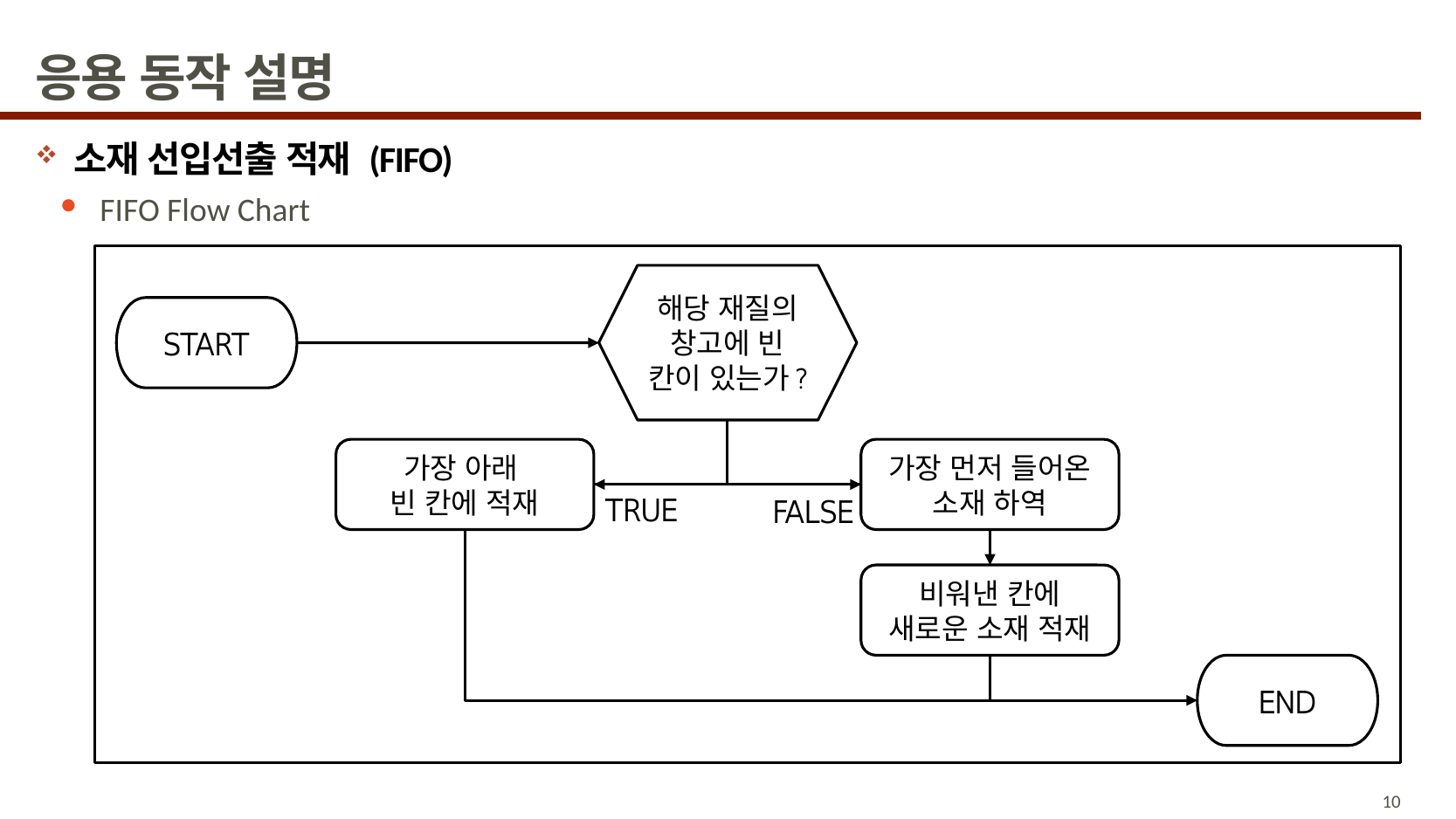

# 응용 동작 설명
소재 선입선출 적재 (FIFO)
FIFO Flow Chart

해당 재질의 창고에 빈 칸이 있는가?
START
가장 아래
빈 칸에 적재
가장 먼저 들어온
소재 하역
TRUE
FALSE
비워낸 칸에
새로운 소재 적재
END
10